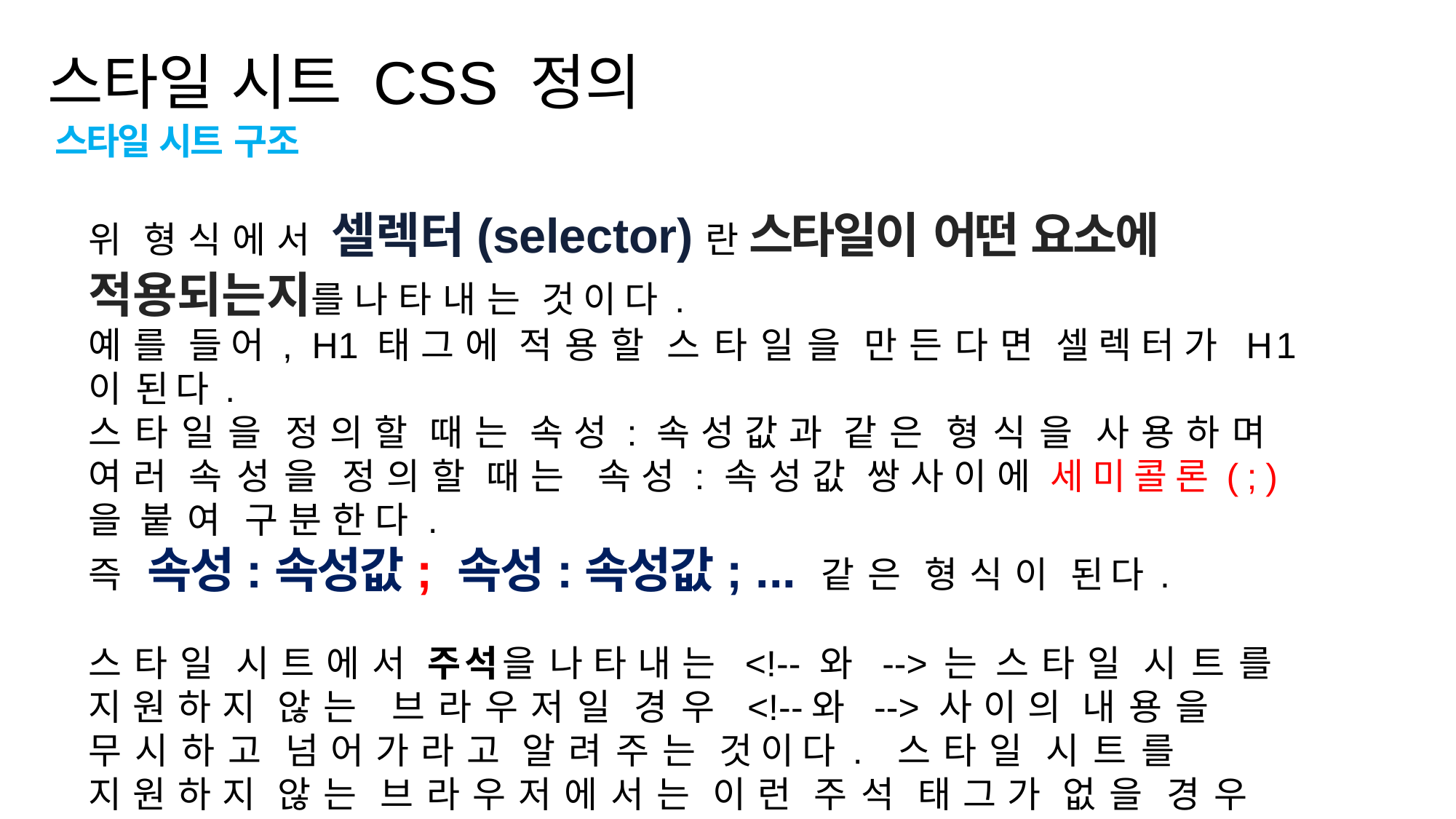

스타일 시트 CSS 정의
스타일 시트 구조
위 형식에서 셀렉터(selector)란 스타일이 어떤 요소에 적용되는지를 나타내는 것이다.
예를 들어, H1 태그에 적용할 스타일을 만든다면 셀렉터가 H1이 된다.
스타일을 정의할 때는 속성:속성값과 같은 형식을 사용하며 여러 속성을 정의할 때는 속성:속성값 쌍사이에 세미콜론(;)을 붙여 구분한다.
즉 속성:속성값; 속성:속성값; ... 같은 형식이 된다.

스타일 시트에서 주석을 나타내는 <!-- 와 -->는 스타일 시트를 지원하지 않는 브라우저일 경우 <!--와 --> 사이의 내용을 무시하고 넘어가라고 알려주는 것이다. 스타일 시트를 지원하지 않는 브라우저에서는 이런 주석 태그가 없을 경우 스타일 시트 내용을 소스 형태로 브라우저 창에 표시하게 된다. 하지만 최근의 브라우저에서는 모두 스타일 시트를 지원하기 때문에 이런 주석 기호를 빼고 사용해도 무방하다.